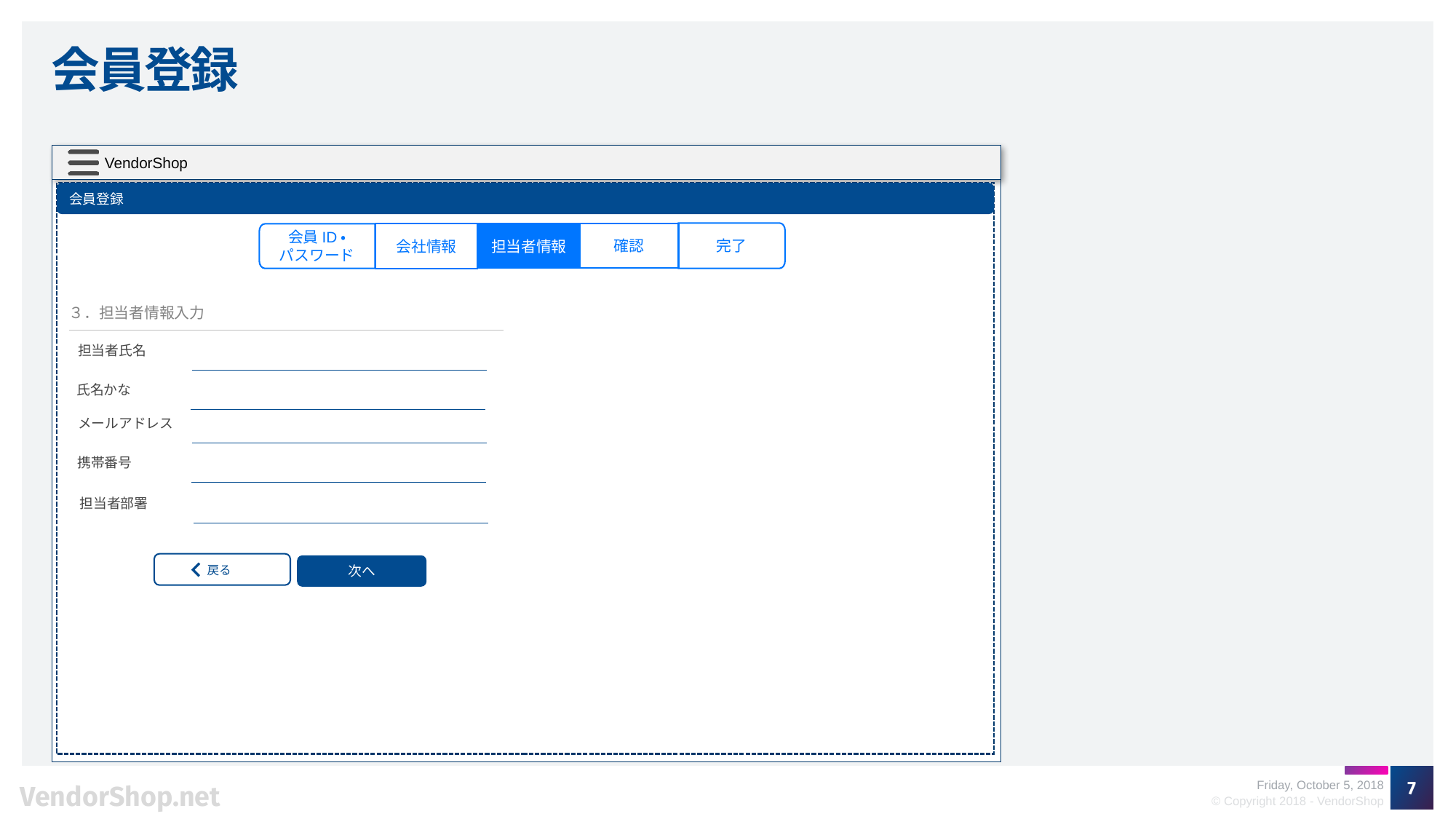

# 会員登録

会員登録
完了
確認
担当者情報
会員ID・
パスワード
会社情報
３．担当者情報入力
担当者氏名
氏名かな
メールアドレス
携帯番号
担当者部署

戻る

次へ
7
Friday, October 5, 2018
© Copyright 2018 - VendorShop